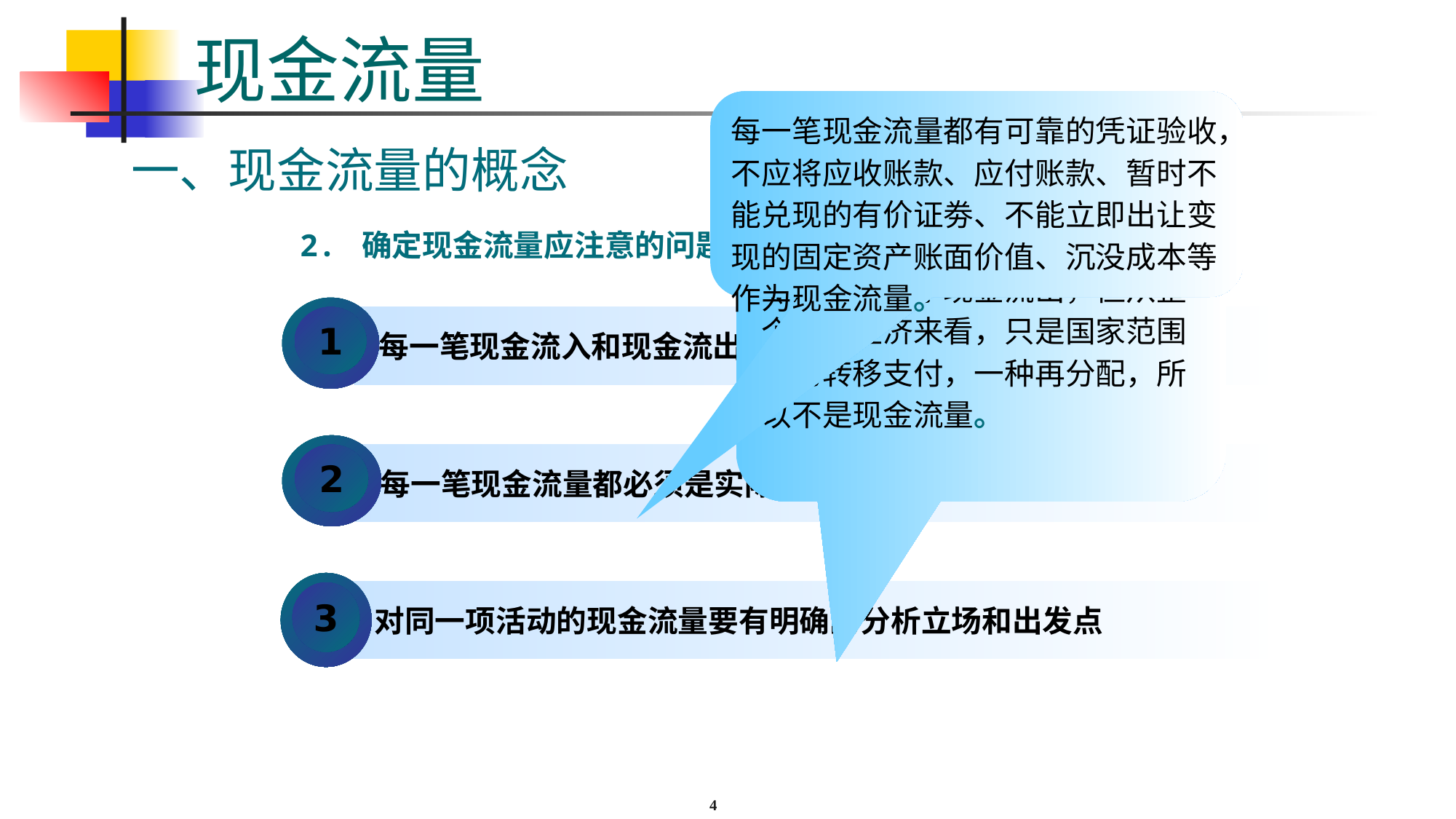

# 现金流量
每一笔现金流量都有可靠的凭证验收，不应将应收账款、应付账款、暂时不能兑现的有价证劵、不能立即出让变现的固定资产账面价值、沉没成本等作为现金流量。
一、现金流量的概念
如国家对企业征收的税款，从企业角度看属于现金流出，但从整个国民经济来看，只是国家范围内的转移支付，一种再分配，所以不是现金流量。
2. 确定现金流量应注意的问题

1
 每一笔现金流入和现金流出都应有明确的发生时点

2
 每一笔现金流量都必须是实际发生的

3
 对同一项活动的现金流量要有明确的分析立场和出发点
4